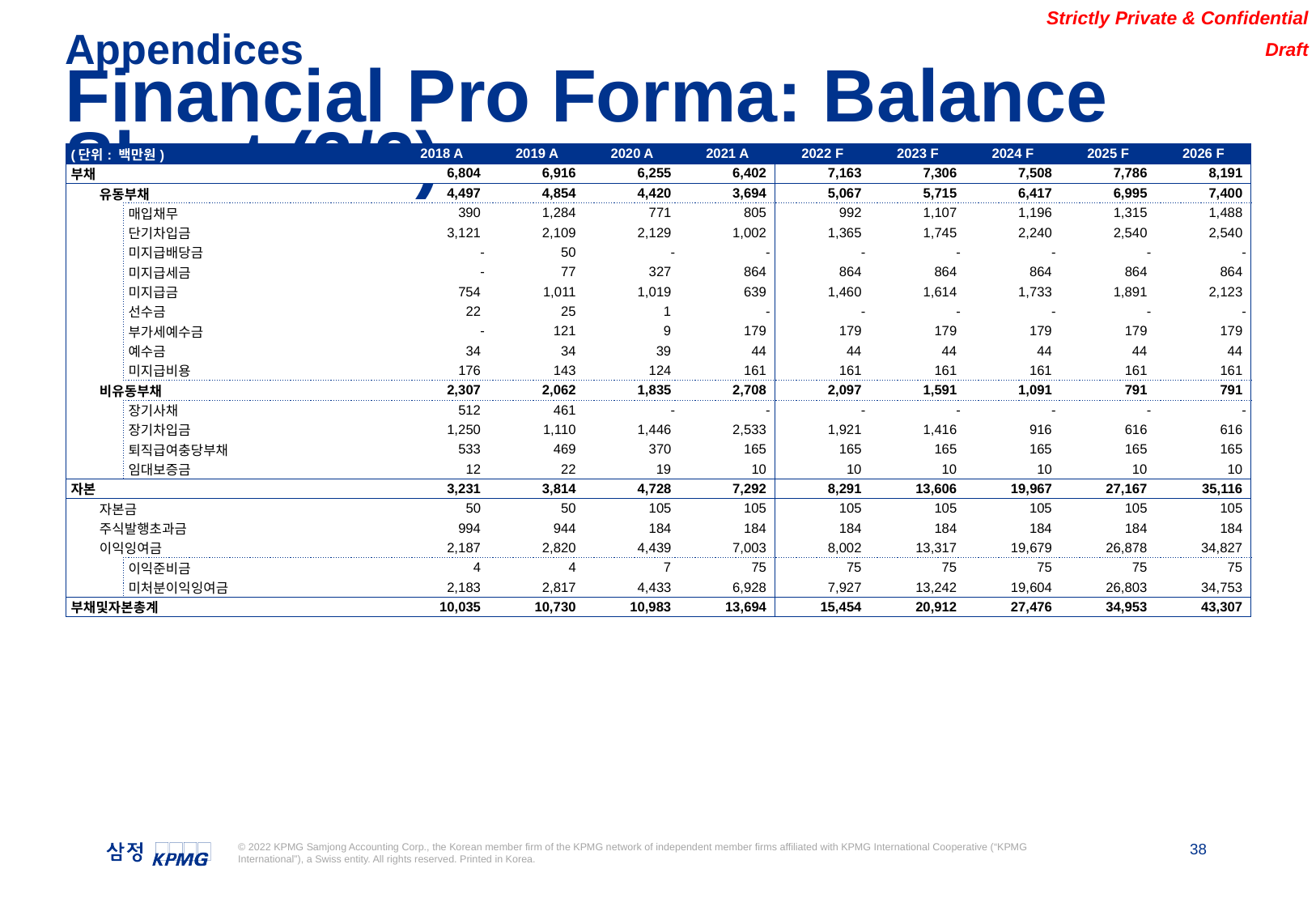

Appendices
Financial Pro Forma: Balance Sheet (2/2)
| (단위: 백만원) |  |  |  | 2018 A | 2019 A | 2020 A | 2021 A | 2022 F | 2023 F | 2024 F | 2025 F | 2026 F |
| --- | --- | --- | --- | --- | --- | --- | --- | --- | --- | --- | --- | --- |
| 부채 |  |  |  | 6,804 | 6,916 | 6,255 | 6,402 | 7,163 | 7,306 | 7,508 | 7,786 | 8,191 |
|  | 유동부채 |  |  | 4,497 | 4,854 | 4,420 | 3,694 | 5,067 | 5,715 | 6,417 | 6,995 | 7,400 |
|  |  | 매입채무 |  | 390 | 1,284 | 771 | 805 | 992 | 1,107 | 1,196 | 1,315 | 1,488 |
|  |  | 단기차입금 |  | 3,121 | 2,109 | 2,129 | 1,002 | 1,365 | 1,745 | 2,240 | 2,540 | 2,540 |
|  |  | 미지급배당금 |  | - | 50 | - | - | - | - | - | - | - |
|  |  | 미지급세금 |  | - | 77 | 327 | 864 | 864 | 864 | 864 | 864 | 864 |
|  |  | 미지급금 |  | 754 | 1,011 | 1,019 | 639 | 1,460 | 1,614 | 1,733 | 1,891 | 2,123 |
|  |  | 선수금 |  | 22 | 25 | 1 | - | - | - | - | - | - |
|  |  | 부가세예수금 |  | - | 121 | 9 | 179 | 179 | 179 | 179 | 179 | 179 |
|  |  | 예수금 |  | 34 | 34 | 39 | 44 | 44 | 44 | 44 | 44 | 44 |
|  |  | 미지급비용 |  | 176 | 143 | 124 | 161 | 161 | 161 | 161 | 161 | 161 |
|  | 비유동부채 |  |  | 2,307 | 2,062 | 1,835 | 2,708 | 2,097 | 1,591 | 1,091 | 791 | 791 |
|  |  | 장기사채 |  | 512 | 461 | - | - | - | - | - | - | - |
|  |  | 장기차입금 |  | 1,250 | 1,110 | 1,446 | 2,533 | 1,921 | 1,416 | 916 | 616 | 616 |
|  |  | 퇴직급여충당부채 |  | 533 | 469 | 370 | 165 | 165 | 165 | 165 | 165 | 165 |
|  |  | 임대보증금 |  | 12 | 22 | 19 | 10 | 10 | 10 | 10 | 10 | 10 |
| 자본 |  |  |  | 3,231 | 3,814 | 4,728 | 7,292 | 8,291 | 13,606 | 19,967 | 27,167 | 35,116 |
|  | 자본금 |  |  | 50 | 50 | 105 | 105 | 105 | 105 | 105 | 105 | 105 |
|  | 주식발행초과금 |  |  | 994 | 944 | 184 | 184 | 184 | 184 | 184 | 184 | 184 |
|  | 이익잉여금 |  |  | 2,187 | 2,820 | 4,439 | 7,003 | 8,002 | 13,317 | 19,679 | 26,878 | 34,827 |
|  |  | 이익준비금 |  | 4 | 4 | 7 | 75 | 75 | 75 | 75 | 75 | 75 |
|  |  | 미처분이익잉여금 |  | 2,183 | 2,817 | 4,433 | 6,928 | 7,927 | 13,242 | 19,604 | 26,803 | 34,753 |
| 부채및자본총계 |  |  |  | 10,035 | 10,730 | 10,983 | 13,694 | 15,454 | 20,912 | 27,476 | 34,953 | 43,307 |